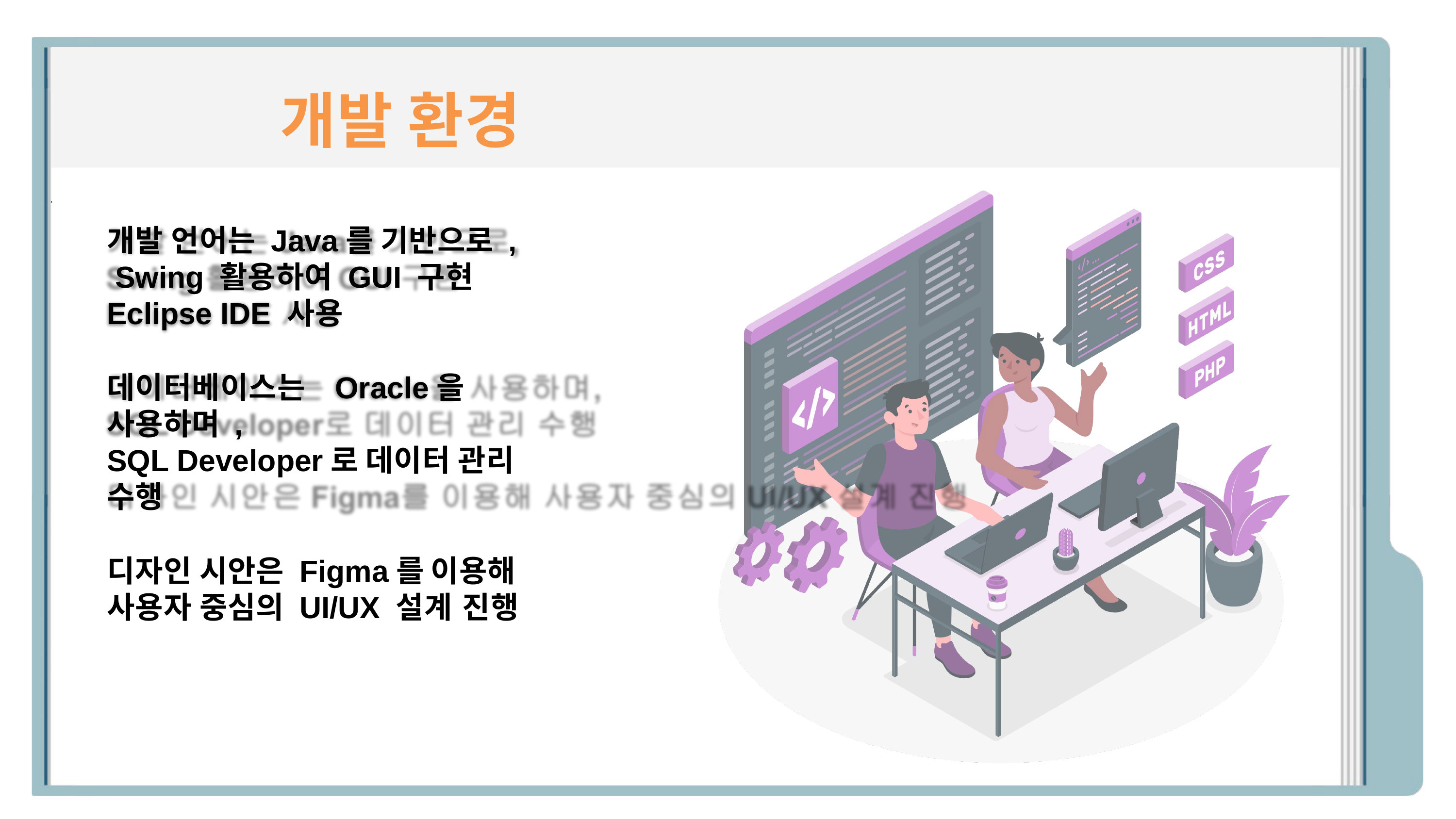

# 개발 환경

개발 언어는 Java를 기반으로 ,  Swing 활용하여 GUI 구현  Eclipse IDE 사용

데이터베이스는	Oracle을 사용하며 ,
SQL Developer로 데이터 관리 수행

디자인 시안은 Figma를 이용해 사용자 중심의 UI/UX 설계 진행